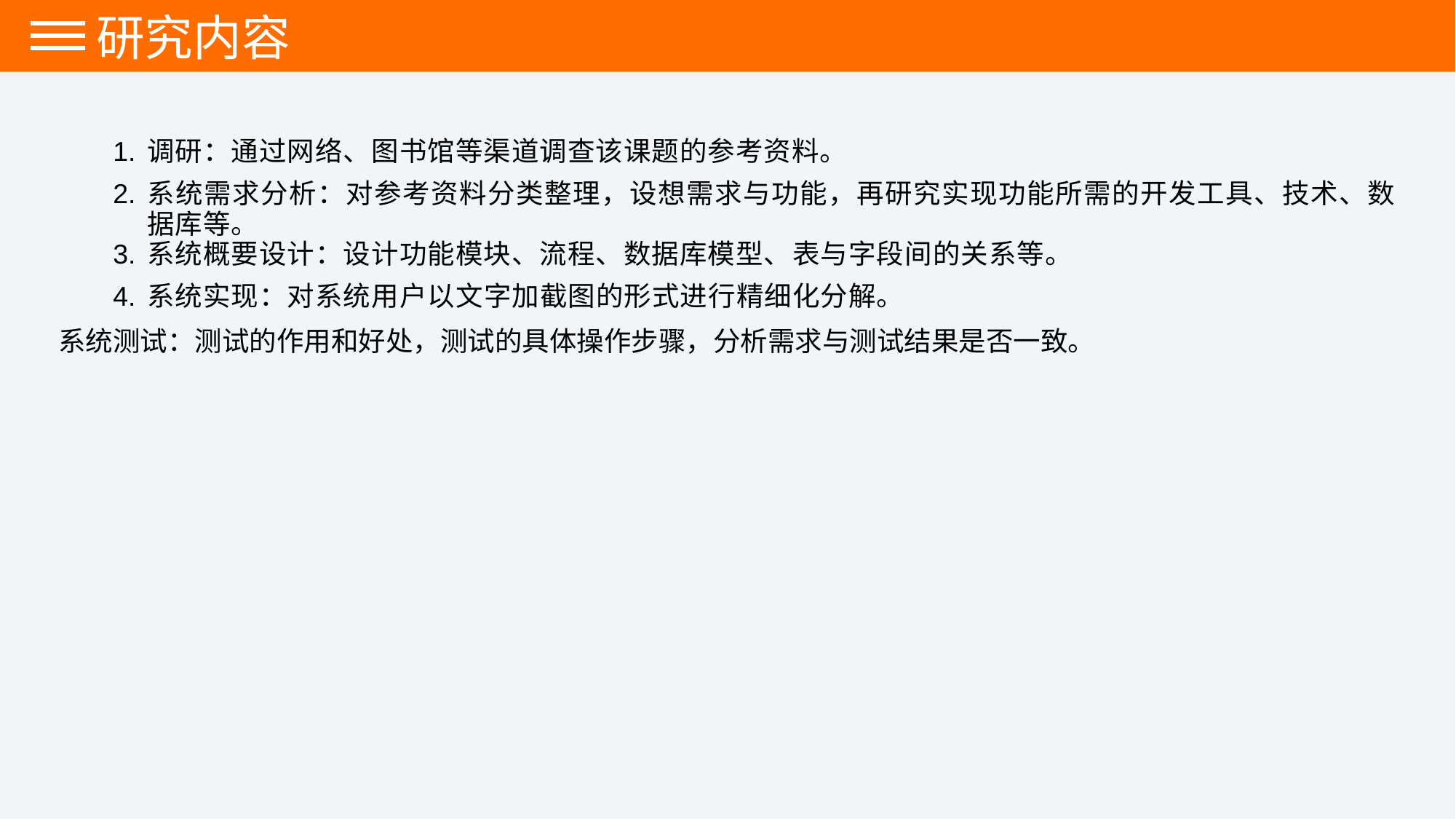

研究内容
调研：通过网络、图书馆等渠道调查该课题的参考资料。
系统需求分析：对参考资料分类整理，设想需求与功能，再研究实现功能所需的开发工具、技术、数据库等。
系统概要设计：设计功能模块、流程、数据库模型、表与字段间的关系等。
系统实现：对系统用户以文字加截图的形式进行精细化分解。
系统测试：测试的作用和好处，测试的具体操作步骤，分析需求与测试结果是否一致。